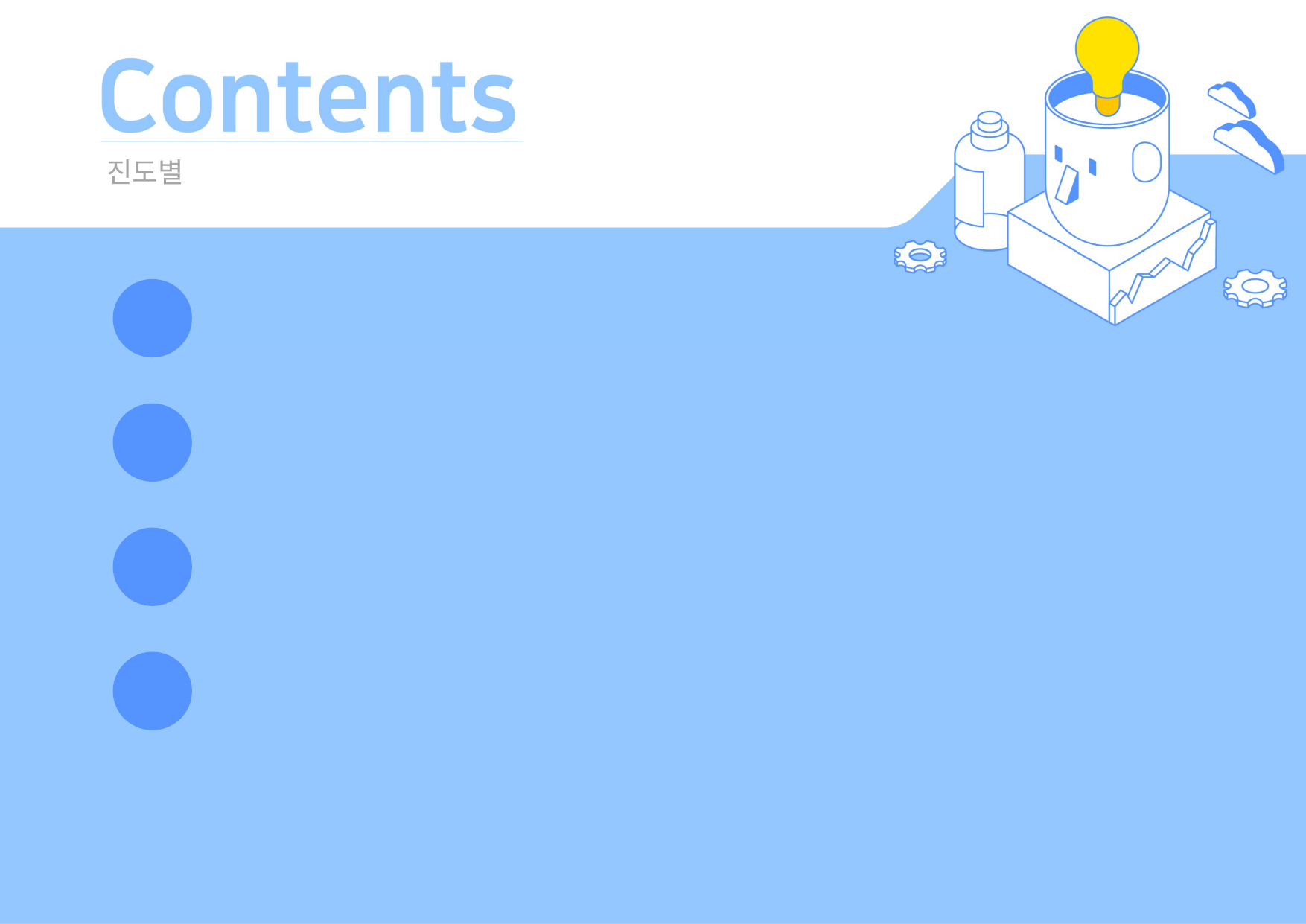

진도별
Ⅰ
블록체인 이해
Ⅱ
블록체인 종류 및 보안성
Ⅲ
프로젝트에 활용할 블록체인 기술
Ⅳ
애플리케이션 사용자 타켓팅